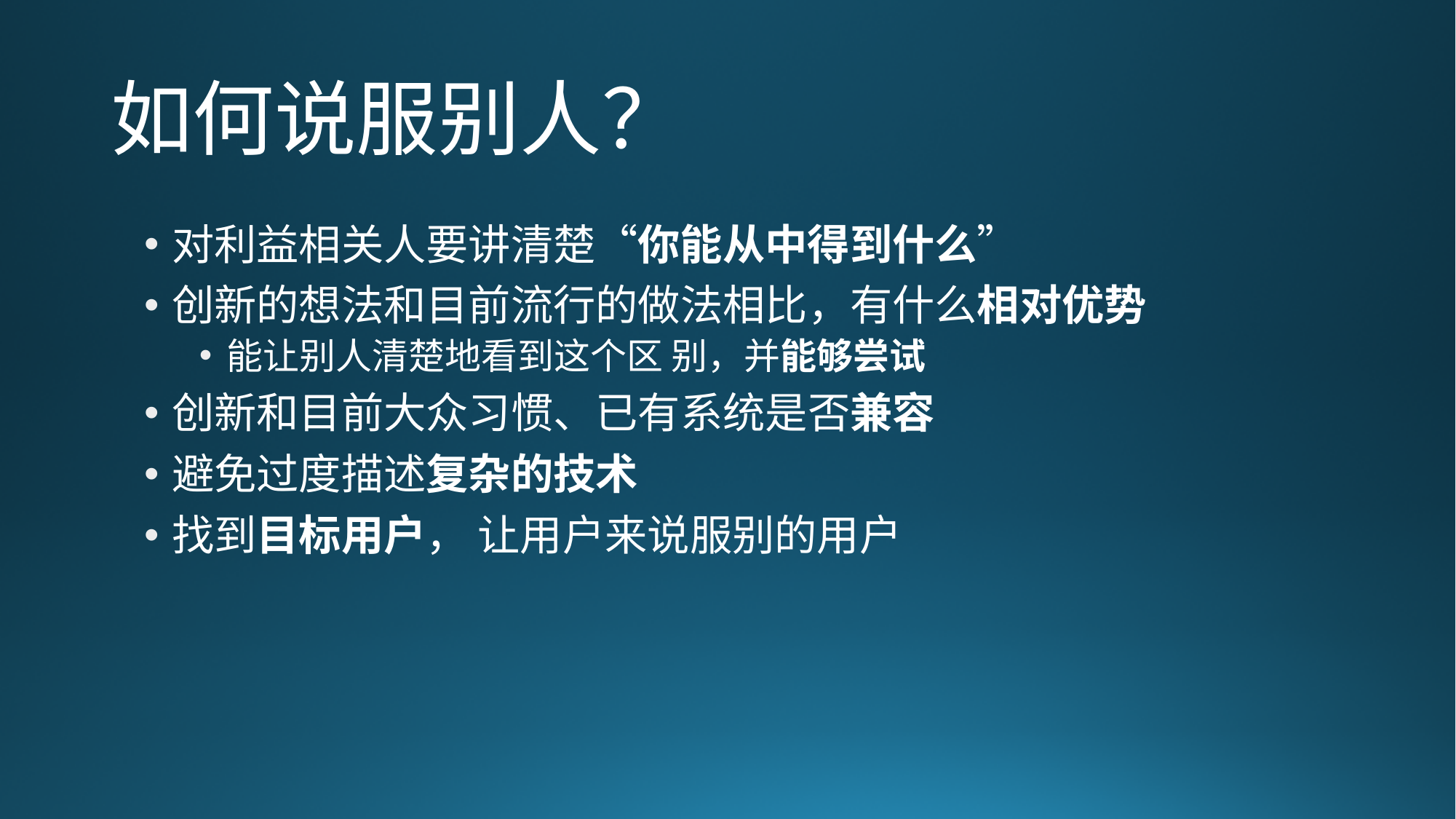

# 如何说服别人？
对利益相关人要讲清楚“你能从中得到什么”
创新的想法和目前流行的做法相比，有什么相对优势
能让别人清楚地看到这个区 别，并能够尝试
创新和目前大众习惯、已有系统是否兼容
避免过度描述复杂的技术
找到目标用户， 让用户来说服别的用户